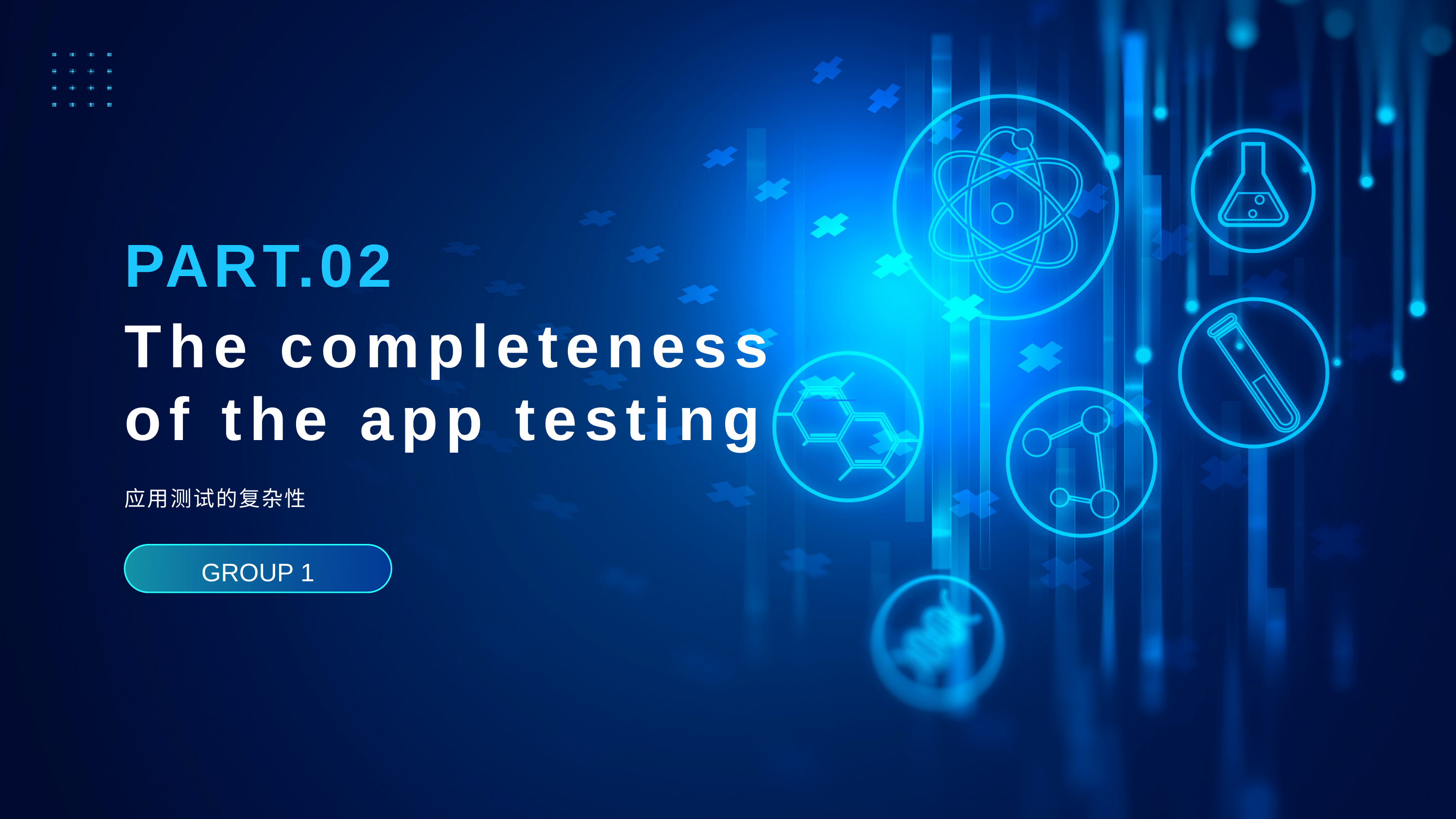

PART.02
The completeness
of the app testing

应用测试的复杂性

GROUP 1